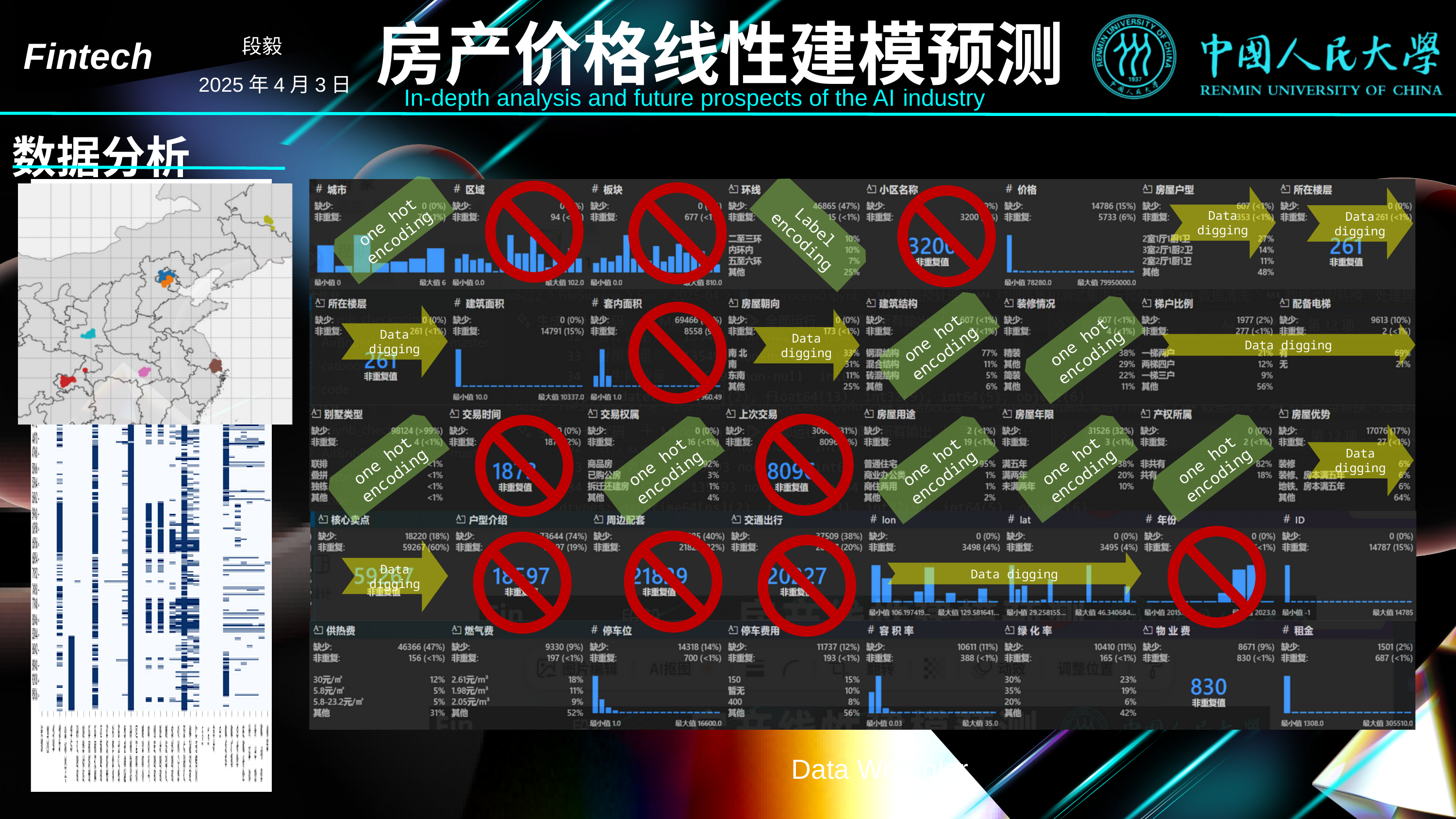

房产价格线性建模预测

段毅
2025年4月3日

Fintech
In-depth analysis and future prospects of the AI ​​industry
数据分析

Data digging
Data digging
one hot encoding
Label
encoding

Data digging
Data digging
one hot encoding
one hot encoding
Data digging

Data digging
one hot encoding
one hot encoding
one hot encoding
one hot encoding
one hot encoding

Data digging
Data digging

Data Wrangler